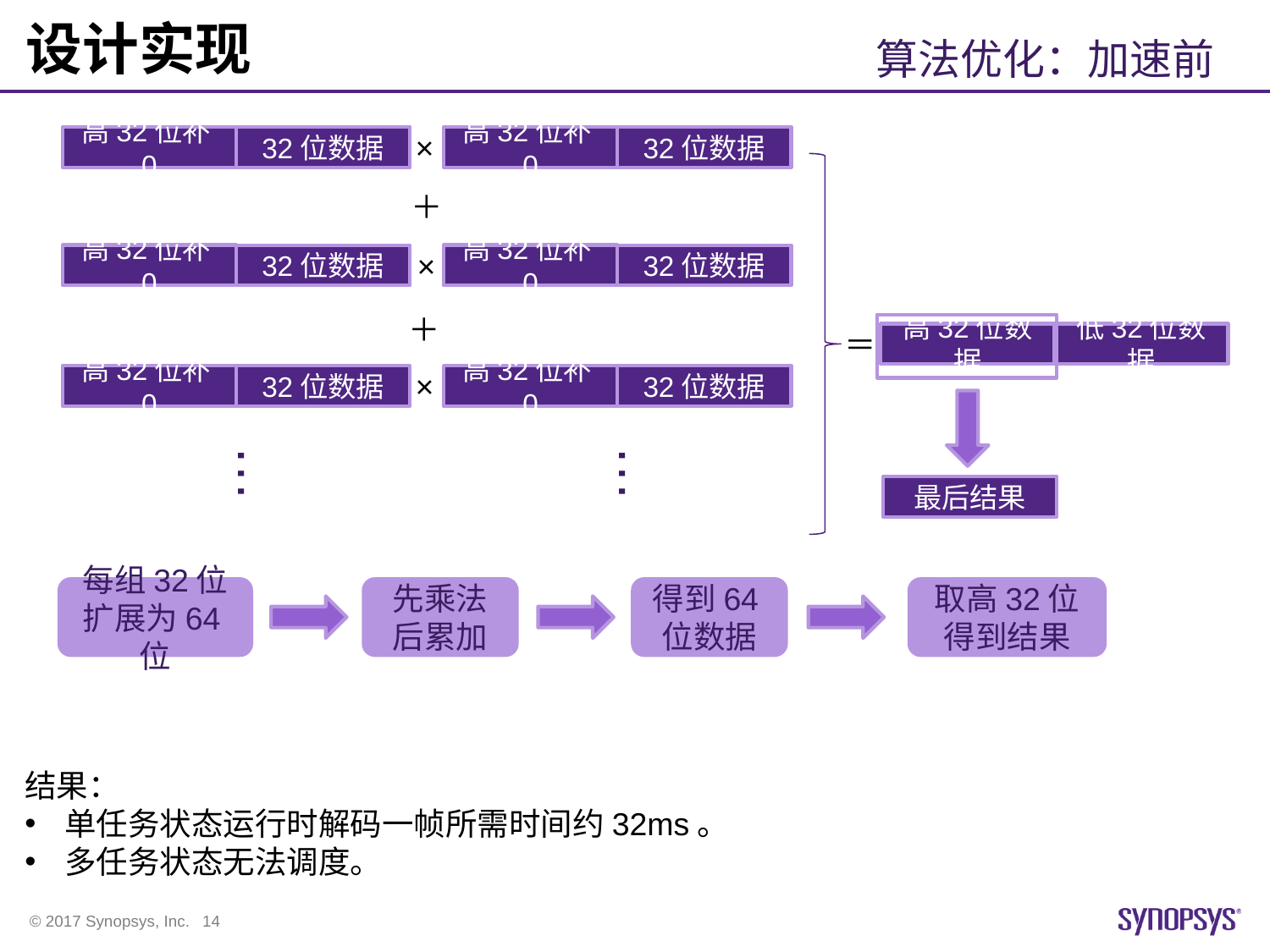

# 设计实现
算法优化：加速前
×
高32位补0
高32位补0
32位数据
32位数据

＋
×
高32位补0
高32位补0
32位数据
32位数据
＋

＝
低32位数据
高32位数据
×
高32位补0
32位数据
高32位补0
32位数据

…
…
最后结果
每组32位扩展为64位
先乘法后累加
得到64位数据
取高32位得到结果

结果：
单任务状态运行时解码一帧所需时间约32ms。
多任务状态无法调度。